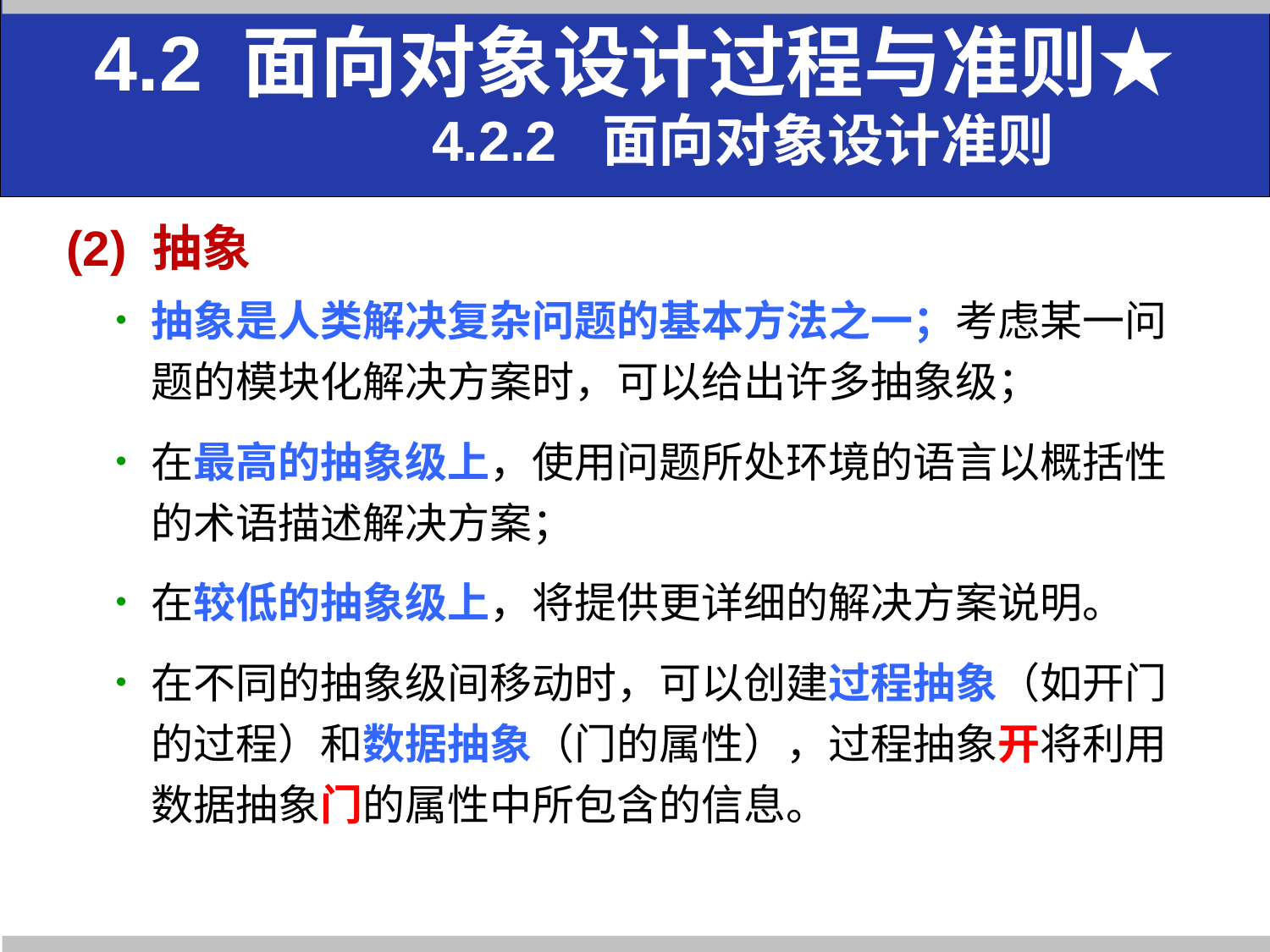

4.2 面向对象设计过程与准则★
          4.2.2  面向对象设计准则
(2) 抽象
抽象是人类解决复杂问题的基本方法之一；考虑某一问题的模块化解决方案时，可以给出许多抽象级；
在最高的抽象级上，使用问题所处环境的语言以概括性的术语描述解决方案；
在较低的抽象级上，将提供更详细的解决方案说明。
在不同的抽象级间移动时，可以创建过程抽象（如开门的过程）和数据抽象（门的属性），过程抽象开将利用数据抽象门的属性中所包含的信息。
527